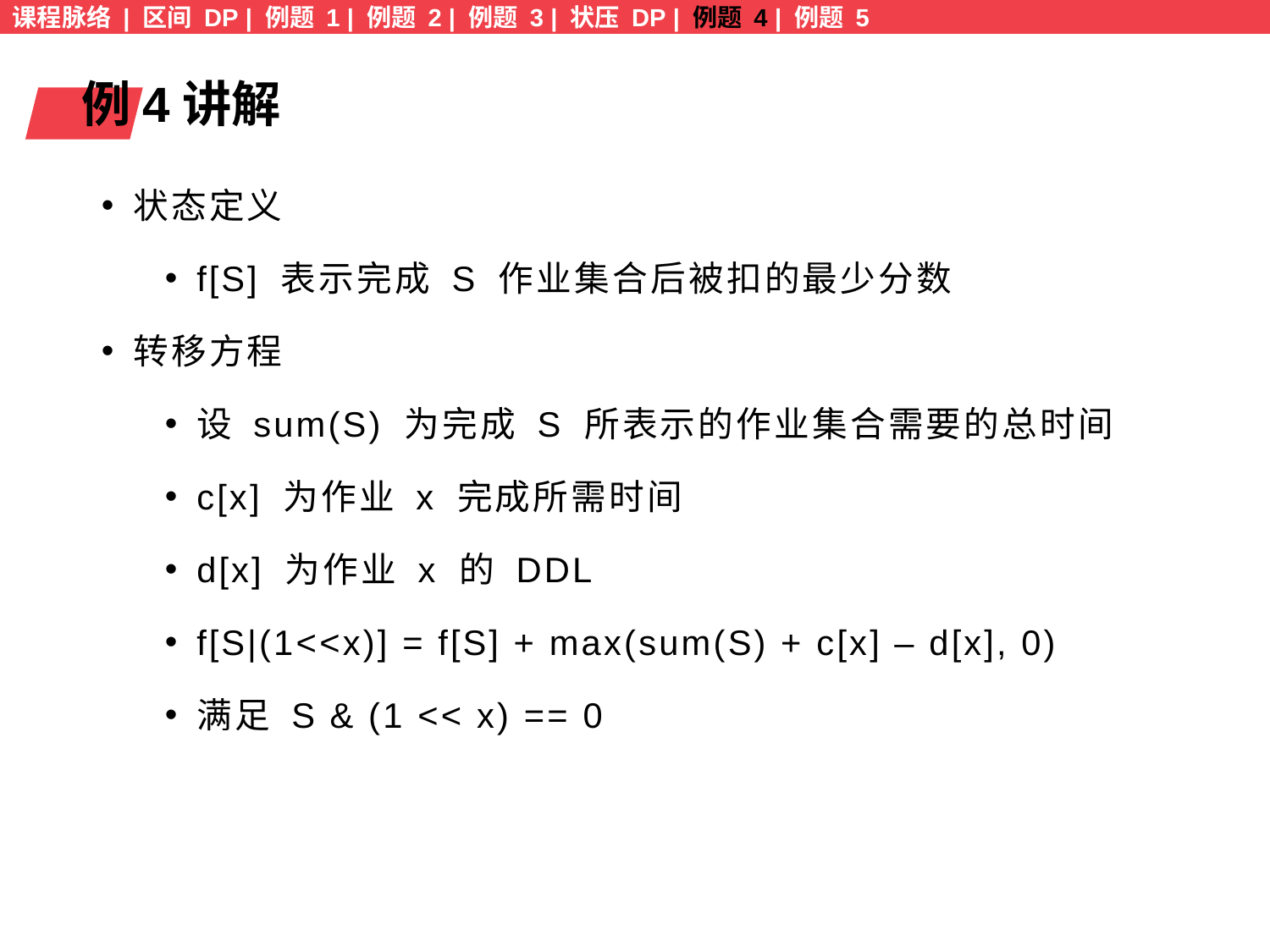

课程脉络 | 区间 DP | 例题 1 | 例题 2 | 例题 3 | 状压 DP | 例题 4 | 例题 5
例4讲解

状态定义
f[S] 表示完成 S 作业集合后被扣的最少分数
转移方程
设 sum(S) 为完成 S 所表示的作业集合需要的总时间
c[x] 为作业 x 完成所需时间
d[x] 为作业 x 的 DDL
f[S|(1<<x)] = f[S] + max(sum(S) + c[x] – d[x], 0)
满足 S & (1 << x) == 0
32